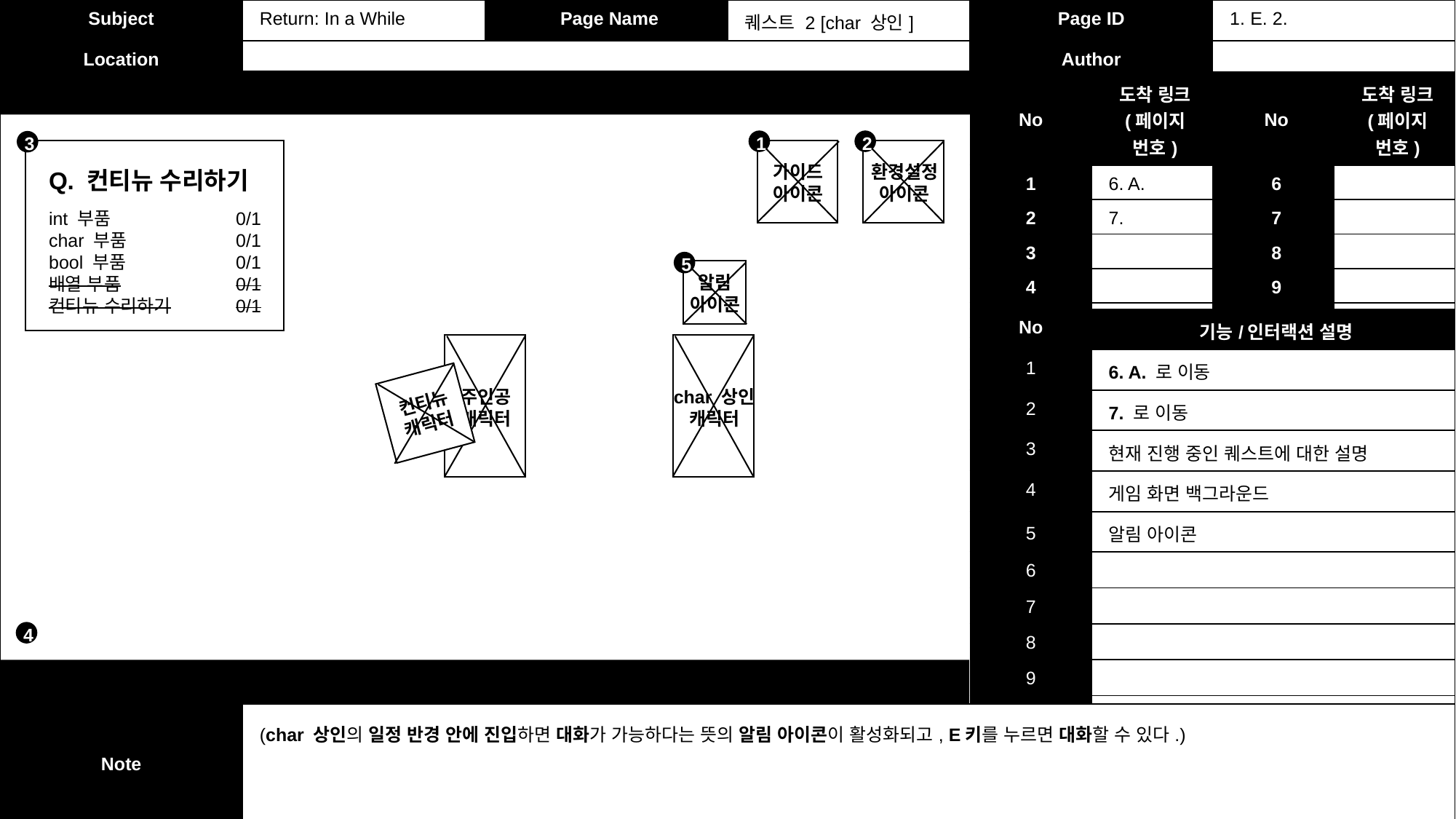

| Subject | Return: In a While | Page Name | 퀘스트 2 [char 상인] | Page ID | 1. E. 2. |
| --- | --- | --- | --- | --- | --- |
| Location |  |  |  | Author |  |

| No | 도착 링크 (페이지 번호) | No | 도착 링크 (페이지 번호) |
| --- | --- | --- | --- |
| 1 | 6. A. | 6 |  |
| 2 | 7. | 7 |  |
| 3 |  | 8 |  |
| 4 |  | 9 |  |
| 5 |  | 10 |  |
1
2
3

가이드
아이콘
환경설정
아이콘
Q. 컨티뉴 수리하기
int 부품
char 부품
bool 부품
배열 부품
컨티뉴 수리하기
0/1
0/1
0/1
0/1
0/1
5

알림
아이콘
| No | 기능/인터랙션 설명 |
| --- | --- |
| 1 | 6. A. 로 이동 |
| 2 | 7. 로 이동 |
| 3 | 현재 진행 중인 퀘스트에 대한 설명 |
| 4 | 게임 화면 백그라운드 |
| 5 | 알림 아이콘 |
| 6 |  |
| 7 |  |
| 8 |  |
| 9 |  |
| 10 |  |

char 상인
캐릭터

주인공
캐릭터

컨티뉴
캐릭터
4

| Note | (char 상인의 일정 반경 안에 진입하면 대화가 가능하다는 뜻의 알림 아이콘이 활성화되고, E키를 누르면 대화할 수 있다.) |
| --- | --- |